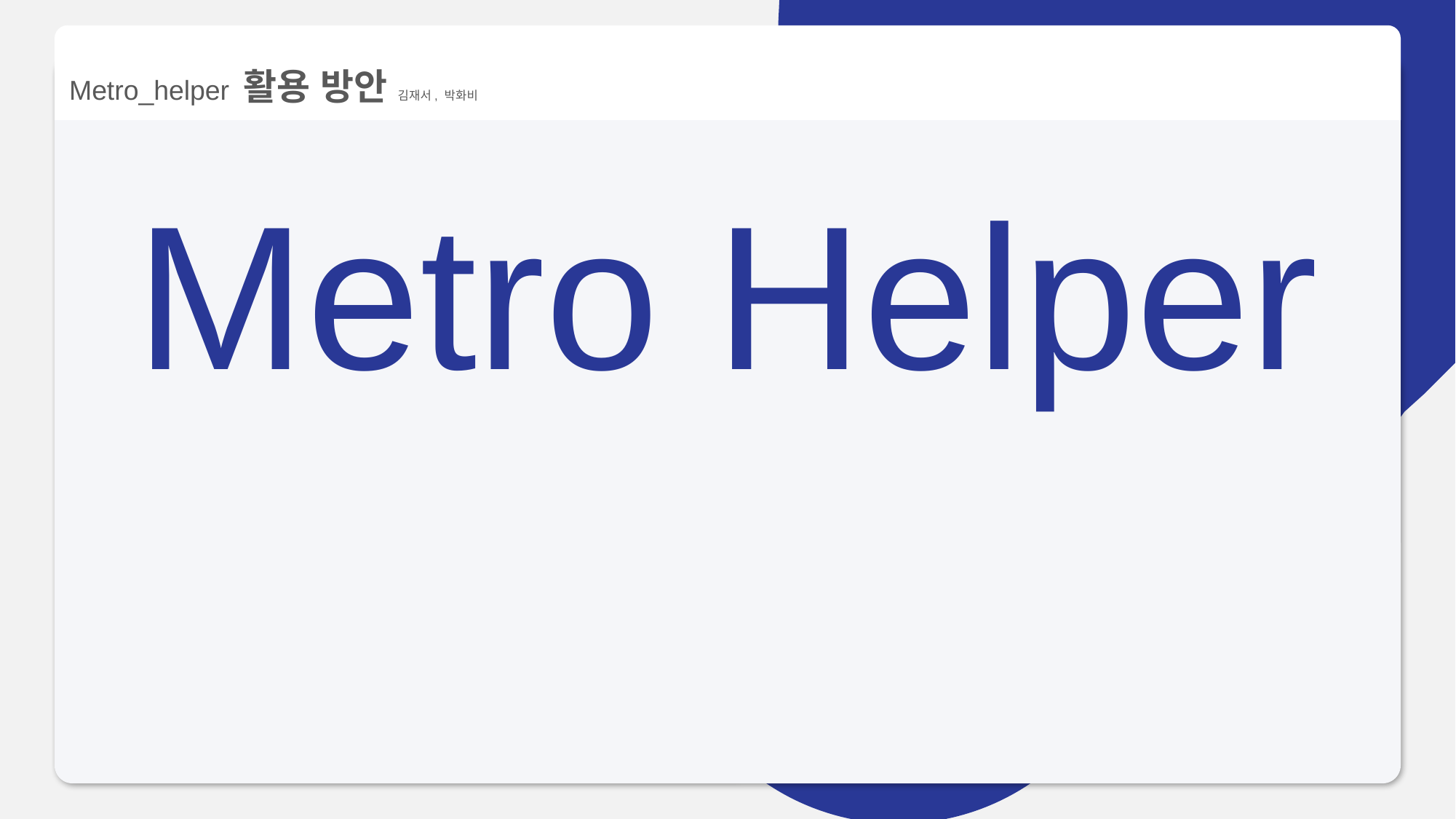

Metro_helper 활용 방안 김재서, 박화비

Metro Helper